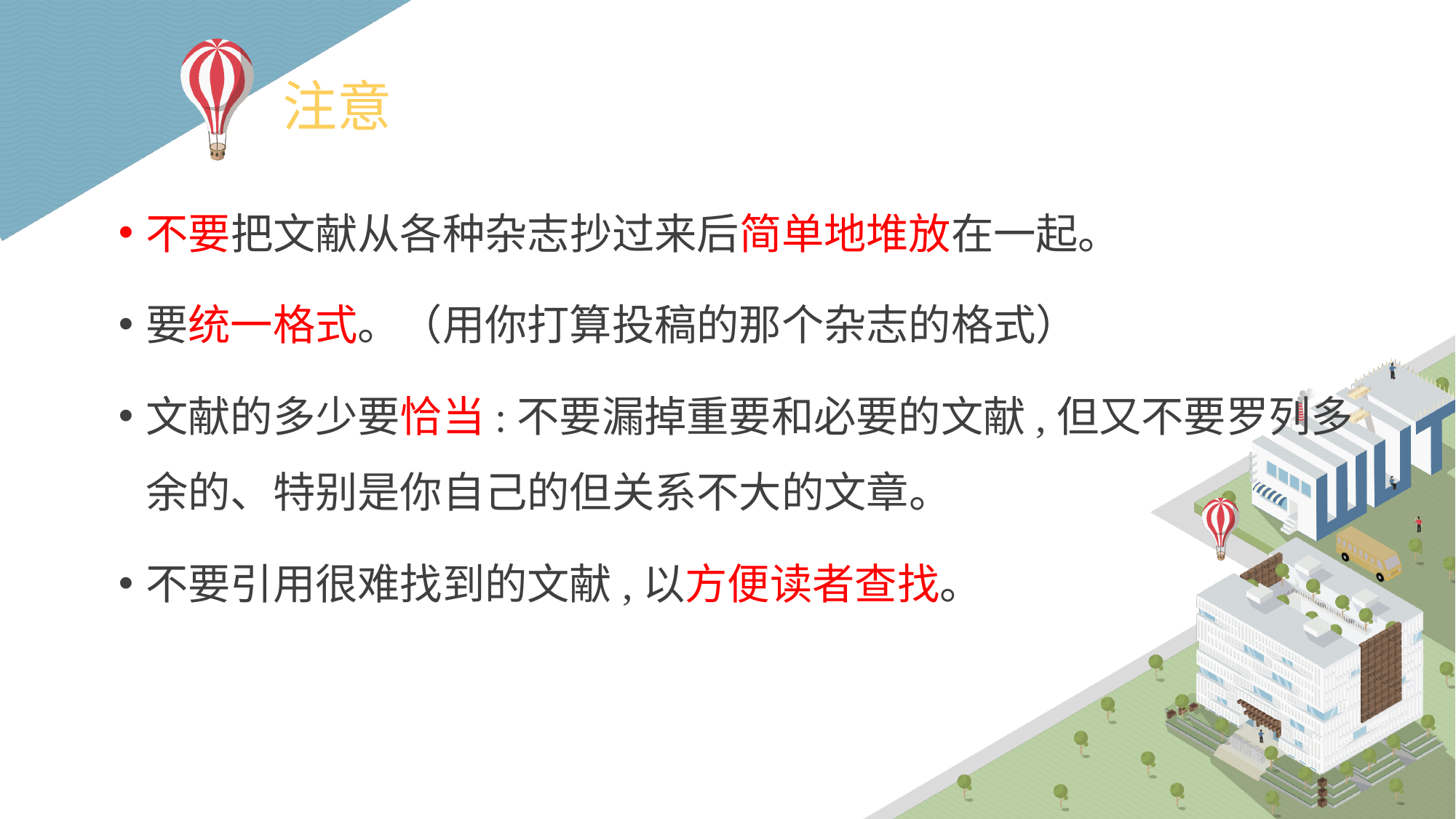

# 注意
不要把文献从各种杂志抄过来后简单地堆放在一起。
要统一格式。（用你打算投稿的那个杂志的格式）
文献的多少要恰当:不要漏掉重要和必要的文献,但又不要罗列多余的、特别是你自己的但关系不大的文章。
不要引用很难找到的文献,以方便读者查找。